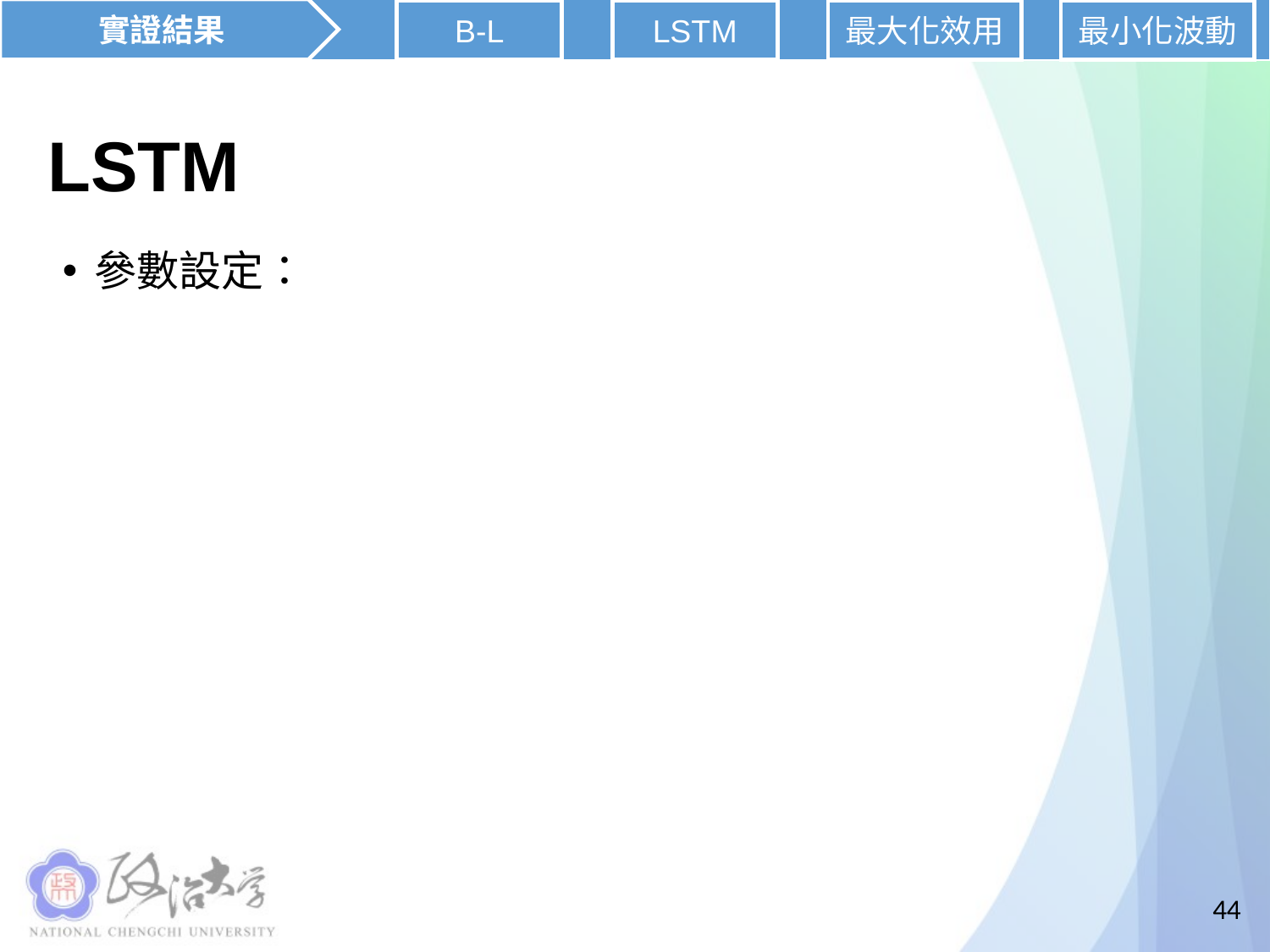

實證結果
B-L
LSTM
最大化效用
最小化波動
# LSTM
參數設定：

44